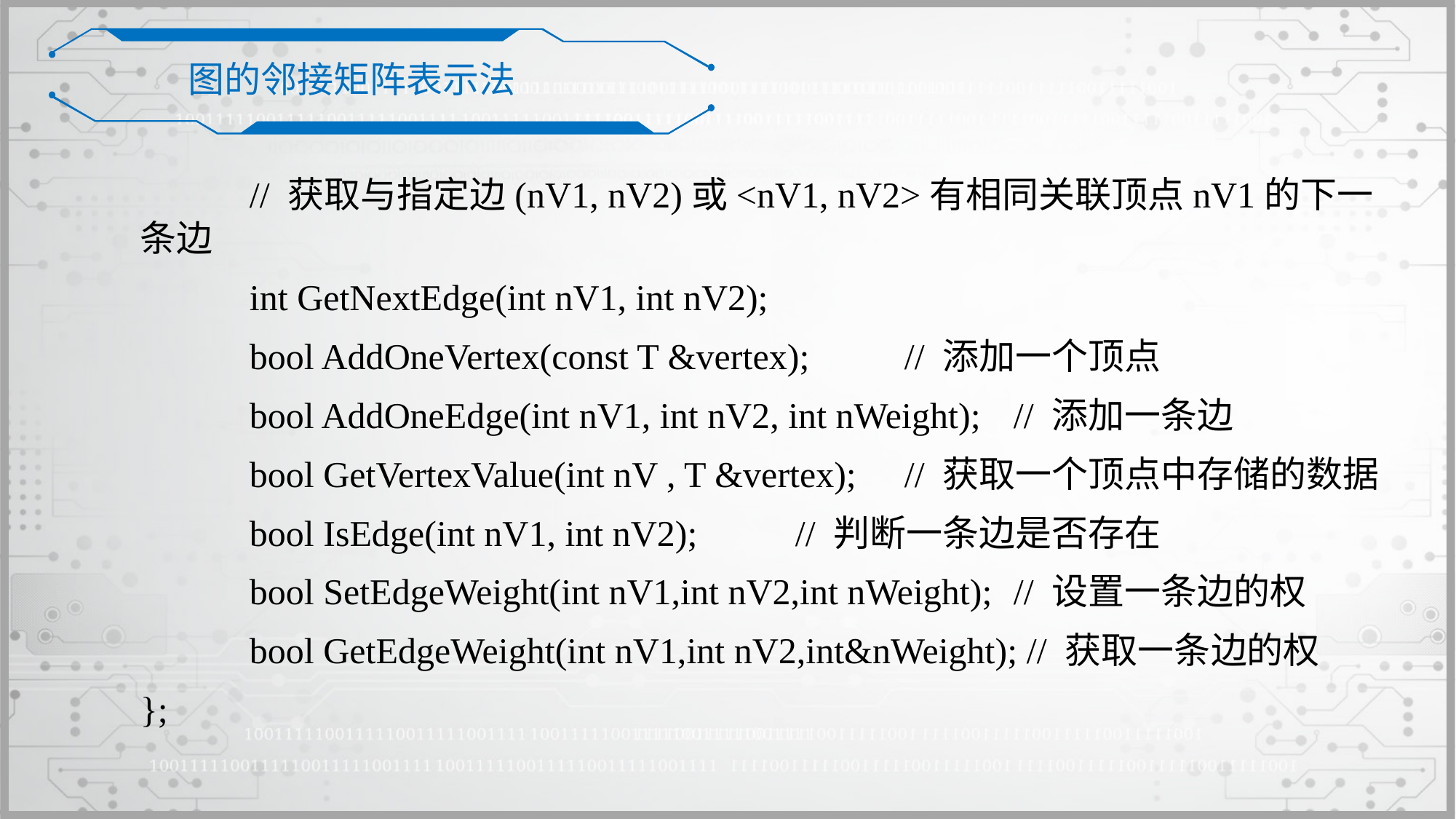

图的邻接矩阵表示法
	// 获取与指定边(nV1, nV2)或<nV1, nV2>有相同关联顶点nV1的下一条边
	int GetNextEdge(int nV1, int nV2);
	bool AddOneVertex(const T &vertex);	// 添加一个顶点
	bool AddOneEdge(int nV1, int nV2, int nWeight);	// 添加一条边
	bool GetVertexValue(int nV , T &vertex);	// 获取一个顶点中存储的数据
	bool IsEdge(int nV1, int nV2);	// 判断一条边是否存在
	bool SetEdgeWeight(int nV1,int nV2,int nWeight);	// 设置一条边的权
	bool GetEdgeWeight(int nV1,int nV2,int&nWeight); // 获取一条边的权
};